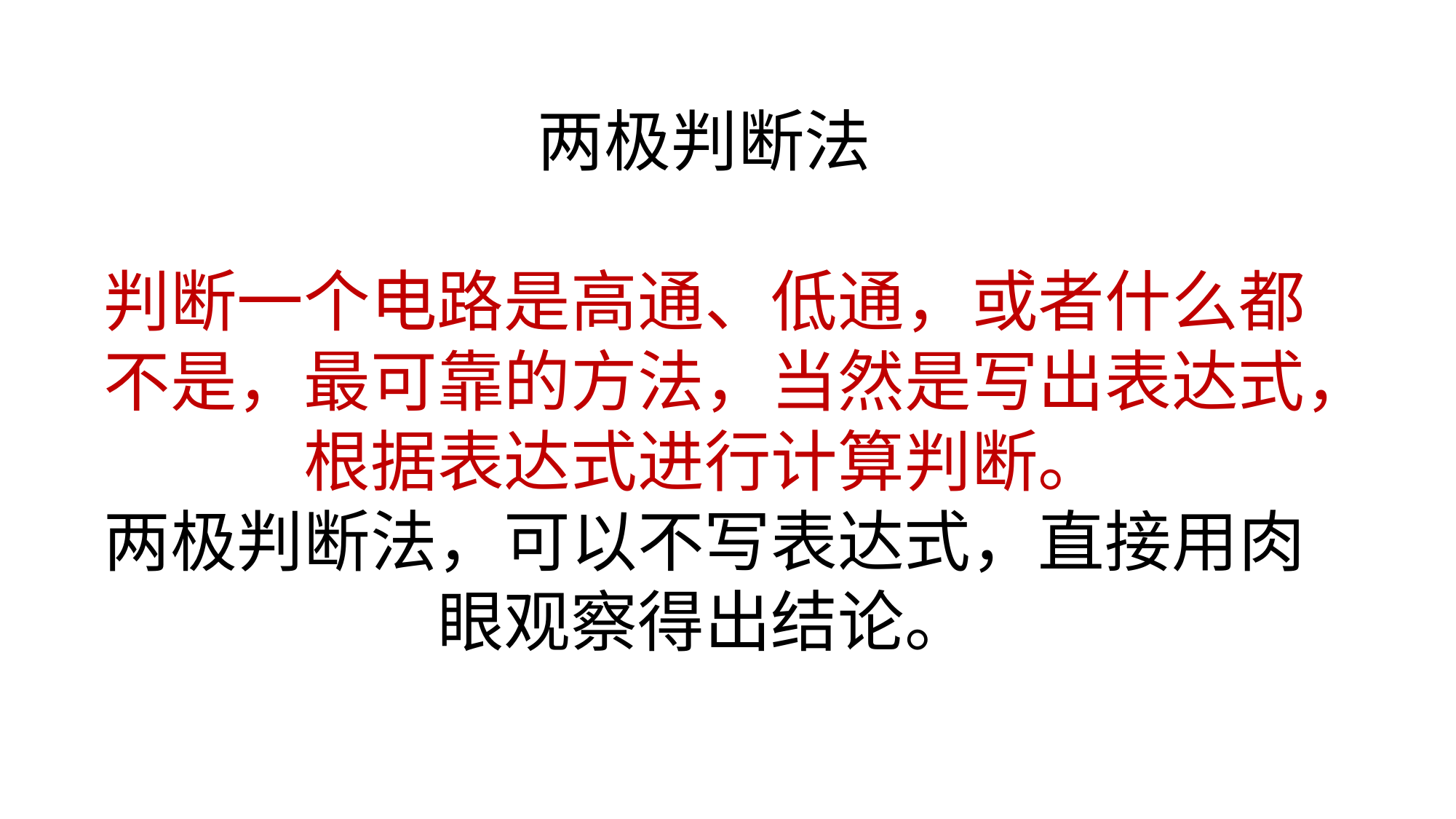

两极判断法
判断一个电路是高通、低通，或者什么都不是，最可靠的方法，当然是写出表达式，根据表达式进行计算判断。
两极判断法，可以不写表达式，直接用肉眼观察得出结论。